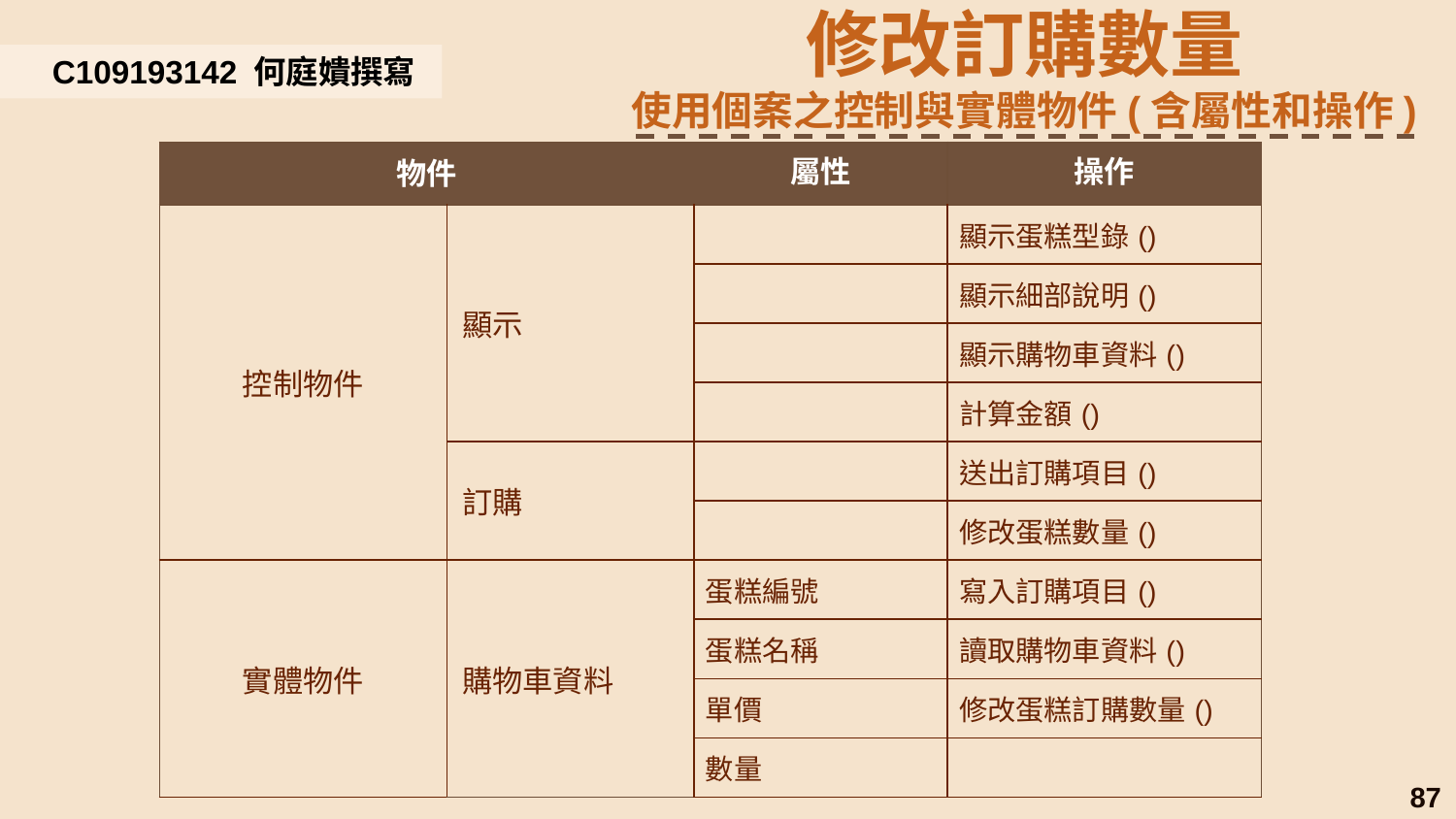

修改訂購數量
使用個案之控制與實體物件(含屬性和操作)

C109193142 何庭嬇撰寫
| 物件 |  | 屬性 | 操作 |
| --- | --- | --- | --- |
| 控制物件 | 顯示 |  | 顯示蛋糕型錄() |
|  |  |  | 顯示細部說明() |
|  |  |  | 顯示購物車資料() |
|  |  |  | 計算金額() |
|  | 訂購 |  | 送出訂購項目() |
|  |  |  | 修改蛋糕數量() |
| 實體物件 | 購物車資料 | 蛋糕編號 | 寫入訂購項目() |
|  |  | 蛋糕名稱 | 讀取購物車資料() |
|  |  | 單價 | 修改蛋糕訂購數量() |
|  |  | 數量 |  |
87